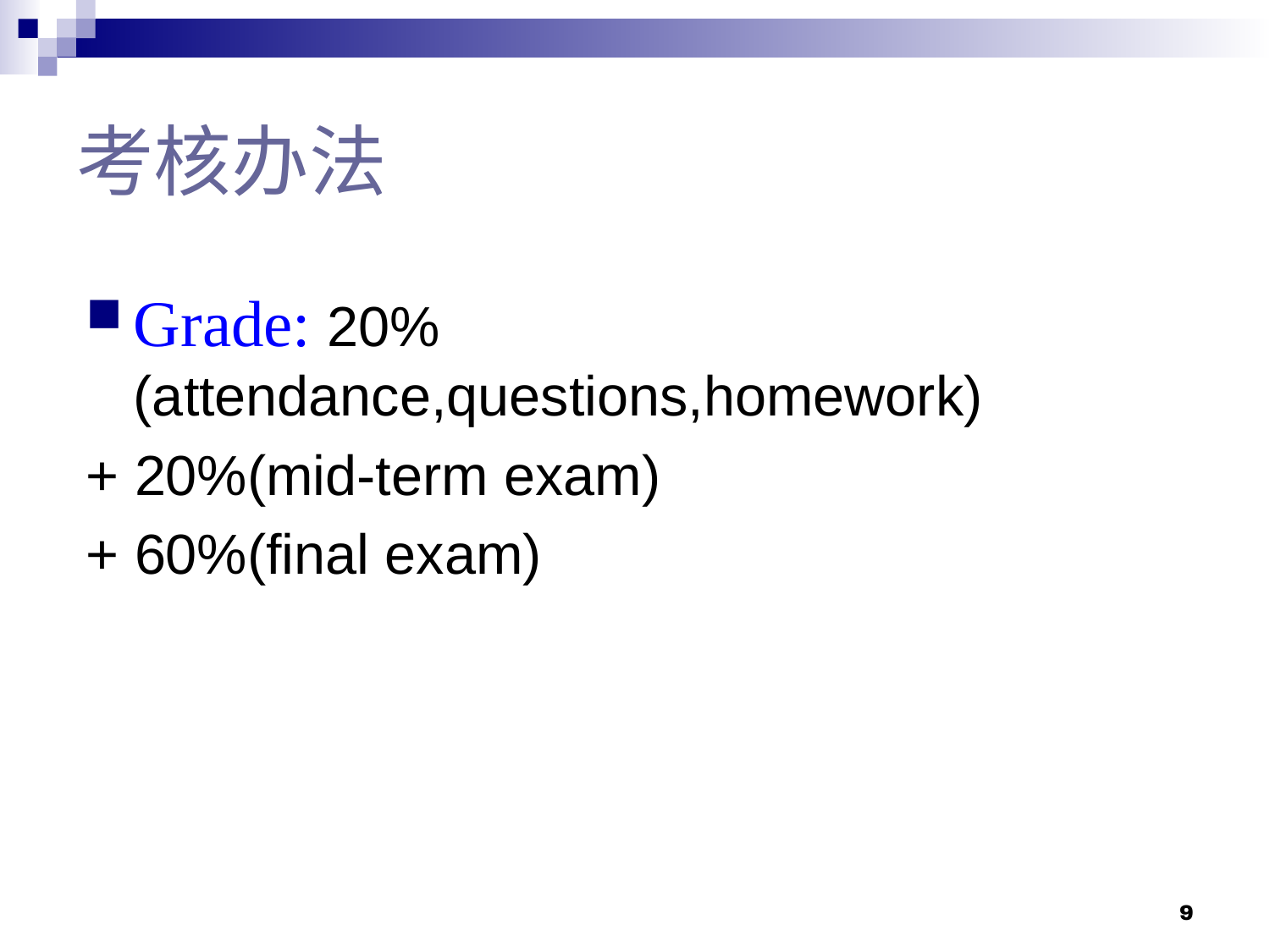

# 考核办法
Grade: 20%(attendance,questions,homework)
+ 20%(mid-term exam)
+ 60%(final exam)

9